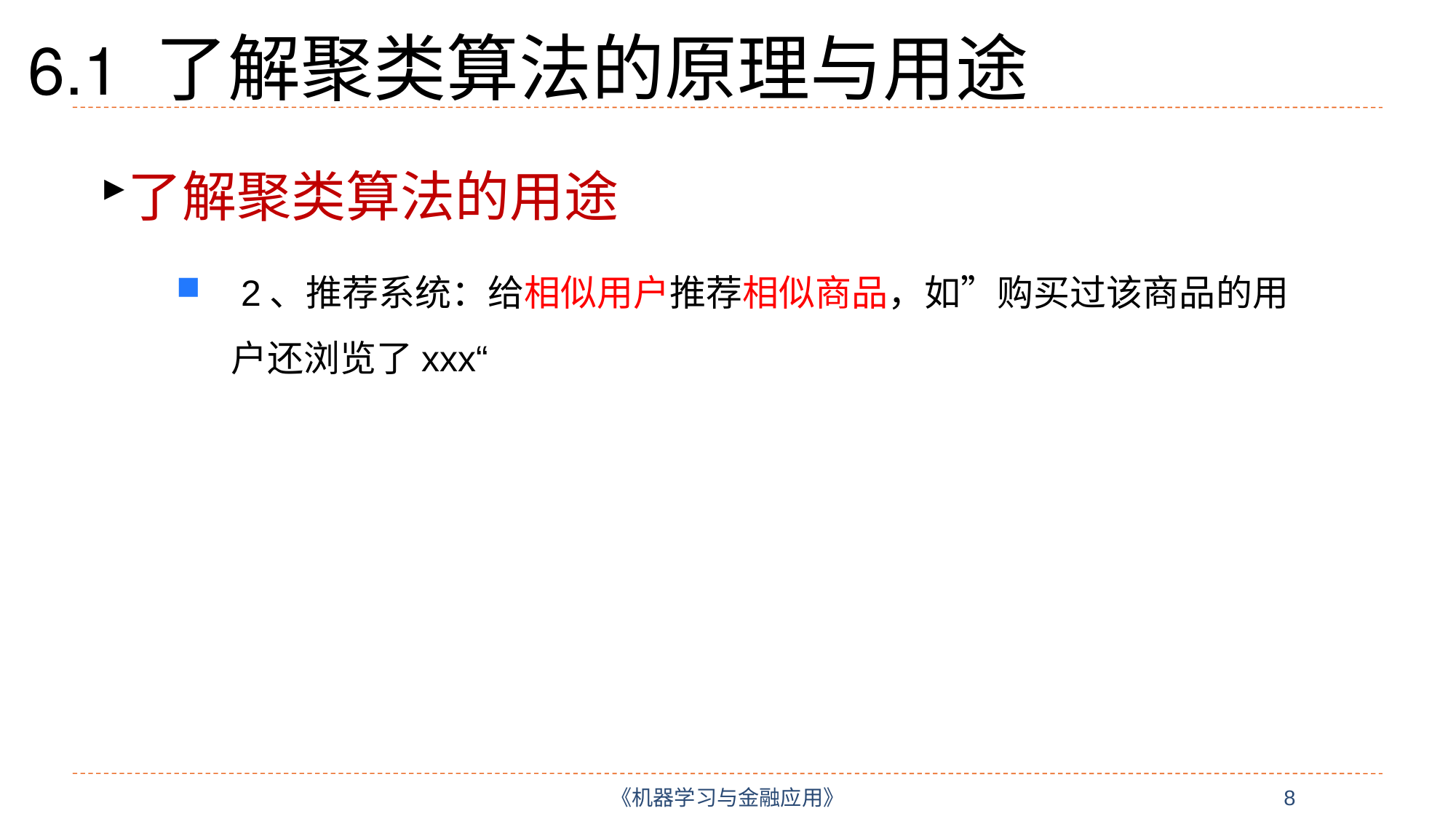

# 6.1 了解聚类算法的原理与用途
了解聚类算法的用途

 2、推荐系统：给相似用户推荐相似商品，如”购买过该商品的用户还浏览了xxx“